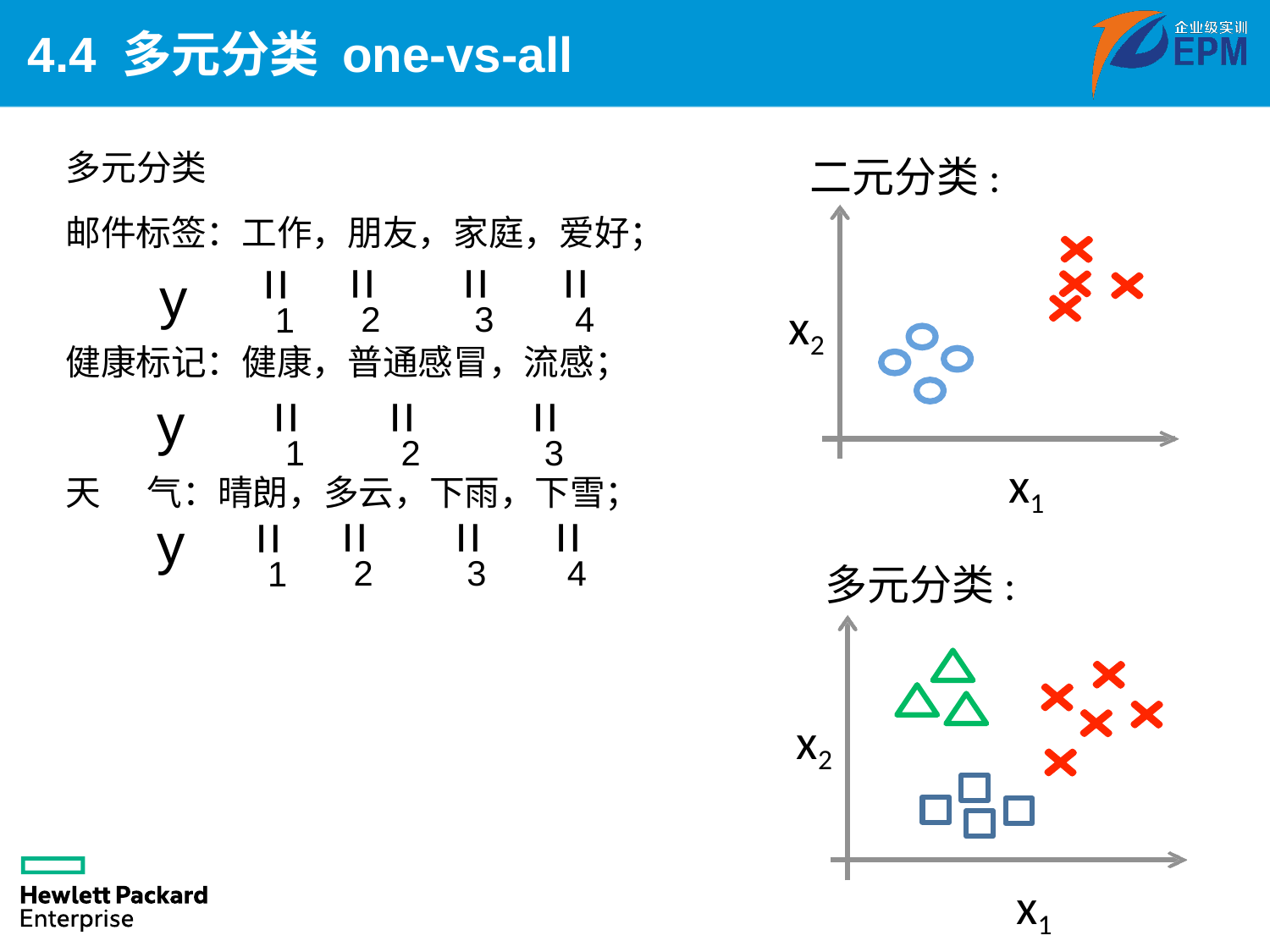

# 4.4 多元分类 one-vs-all
多元分类
邮件标签：工作，朋友，家庭，爱好；

健康标记：健康，普通感冒，流感；

天      气：晴朗，多云，下雨，下雪；

二元分类:

x2

x1
=
4
=
2
=
3
y
=
1
y
=
2
=
3
=
1
y
=
4
=
2
=
3
=
1
多元分类:

x2

x1